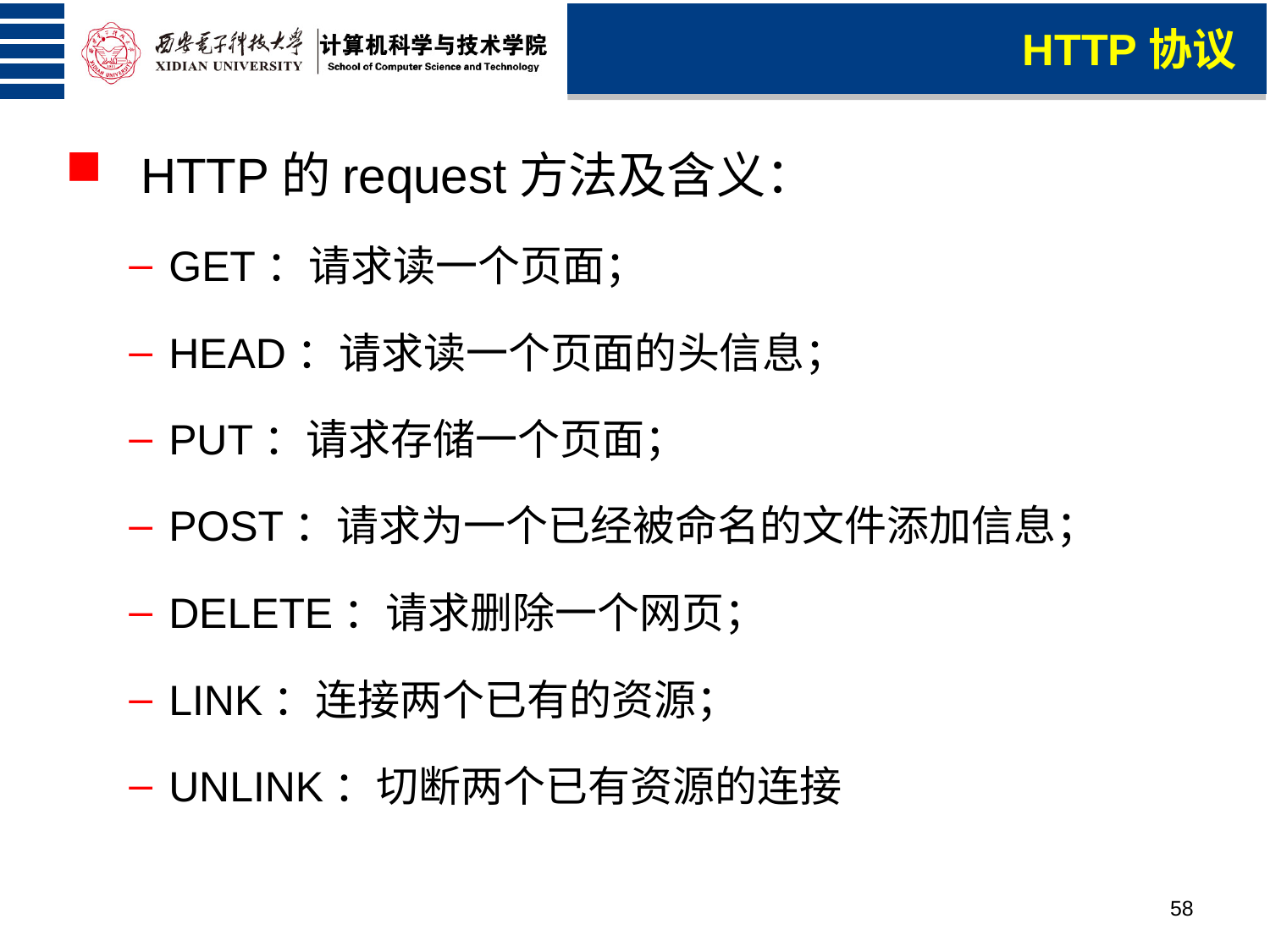

HTTP协议
  HTTP的request方法及含义：
GET：请求读一个页面；
HEAD：请求读一个页面的头信息；
PUT：请求存储一个页面；
POST：请求为一个已经被命名的文件添加信息；
DELETE：请求删除一个网页；
LINK：连接两个已有的资源；
UNLINK：切断两个已有资源的连接
58